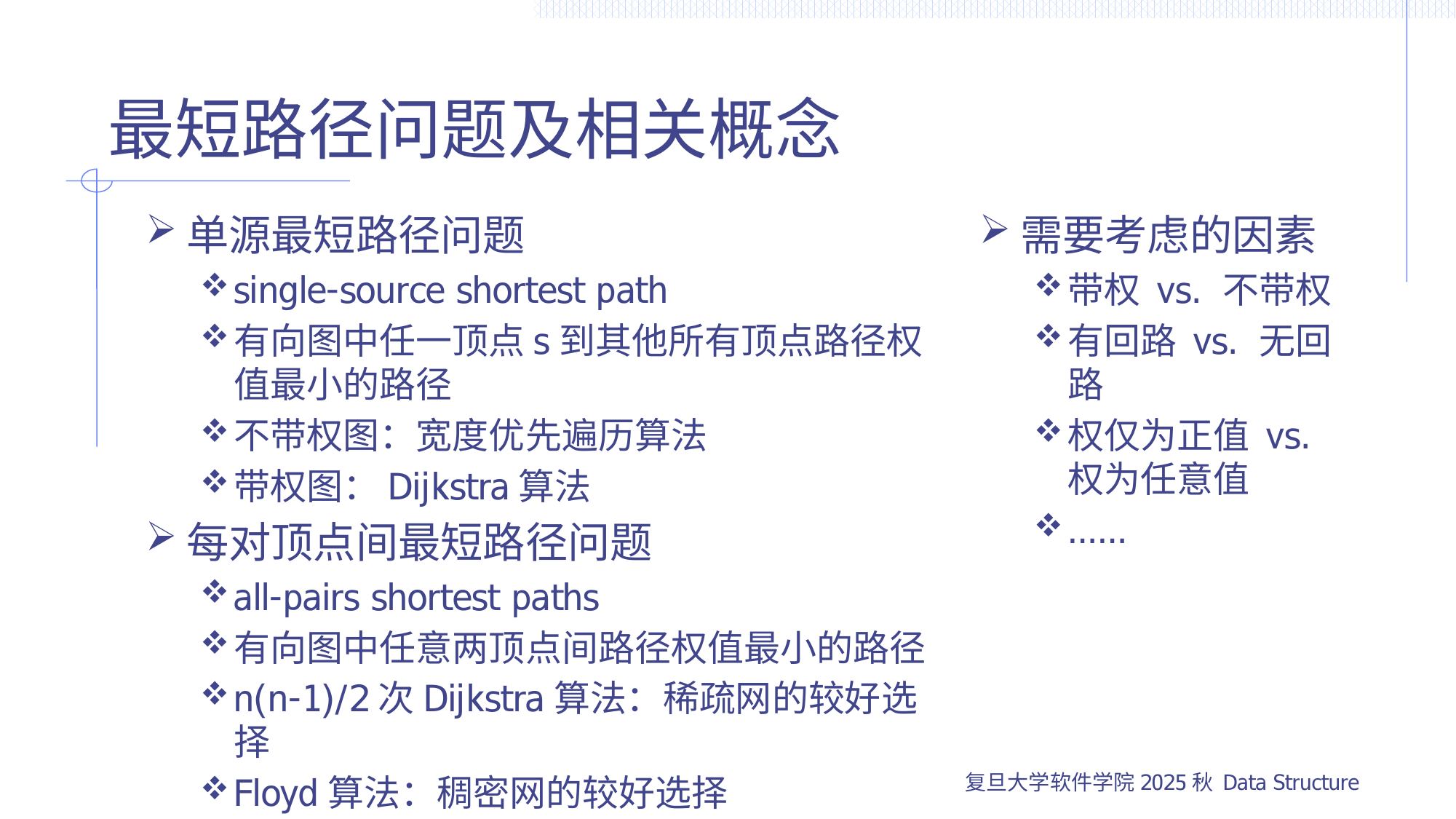

# 最短路径问题及相关概念
单源最短路径问题
single-source shortest path
有向图中任一顶点s到其他所有顶点路径权值最小的路径
不带权图：宽度优先遍历算法
带权图：Dijkstra算法
每对顶点间最短路径问题
all-pairs shortest paths
有向图中任意两顶点间路径权值最小的路径
n(n-1)/2次Dijkstra算法：稀疏网的较好选择
Floyd算法：稠密网的较好选择
需要考虑的因素
带权 vs. 不带权
有回路 vs. 无回路
权仅为正值 vs. 权为任意值
……